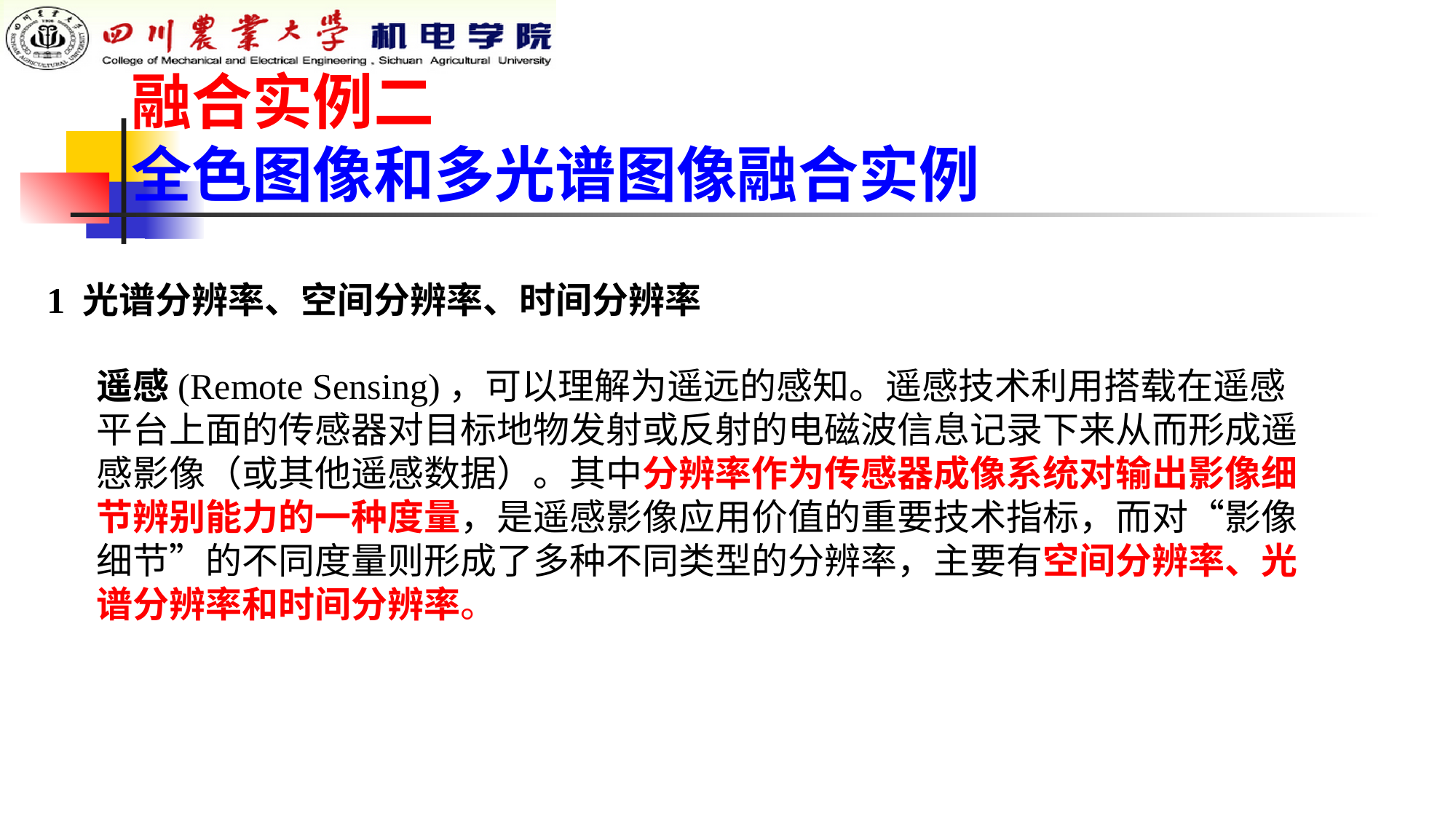

# 融合实例二 全色图像和多光谱图像融合实例
1 光谱分辨率、空间分辨率、时间分辨率
遥感(Remote Sensing)，可以理解为遥远的感知。遥感技术利用搭载在遥感平台上面的传感器对目标地物发射或反射的电磁波信息记录下来从而形成遥感影像（或其他遥感数据）。其中分辨率作为传感器成像系统对输出影像细节辨别能力的一种度量，是遥感影像应用价值的重要技术指标，而对“影像细节”的不同度量则形成了多种不同类型的分辨率，主要有空间分辨率、光谱分辨率和时间分辨率。